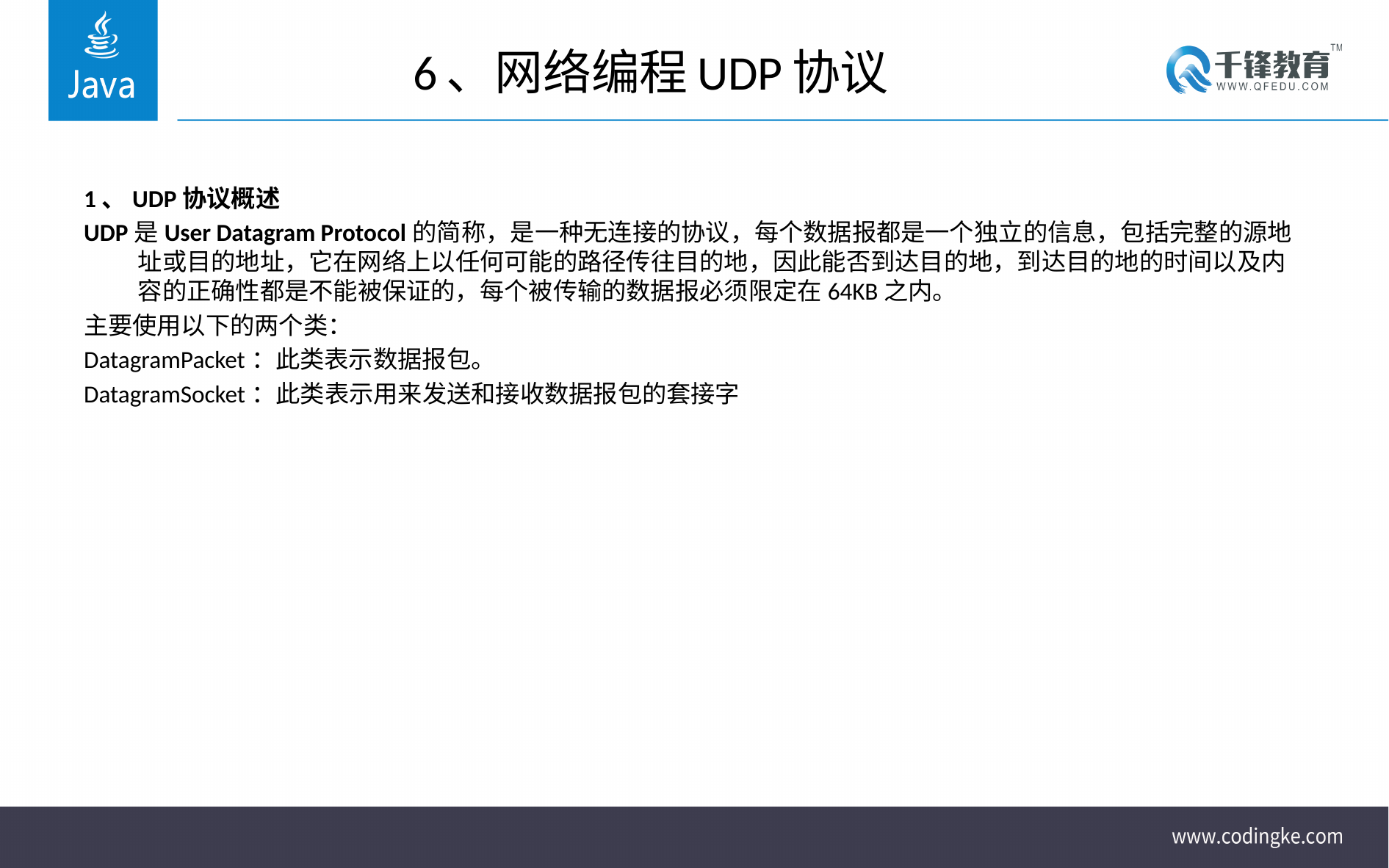

# 6、网络编程UDP协议
1、UDP协议概述
UDP是User Datagram Protocol的简称，是一种无连接的协议，每个数据报都是一个独立的信息，包括完整的源地址或目的地址，它在网络上以任何可能的路径传往目的地，因此能否到达目的地，到达目的地的时间以及内容的正确性都是不能被保证的，每个被传输的数据报必须限定在64KB之内。
主要使用以下的两个类：
DatagramPacket：此类表示数据报包。
DatagramSocket：此类表示用来发送和接收数据报包的套接字